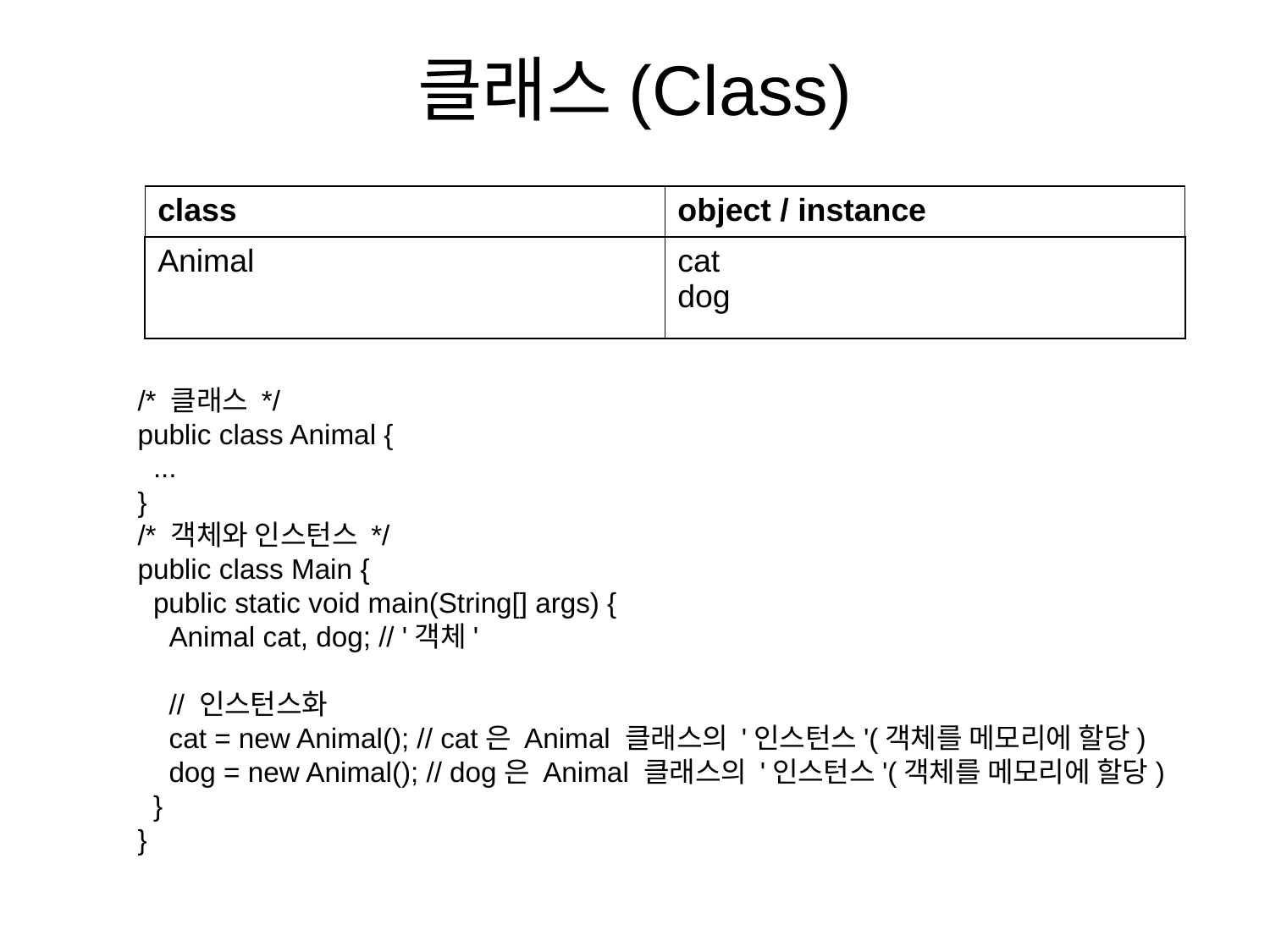

# 클래스(Class)
| class | object / instance |
| --- | --- |
| Animal | cat dog |
/* 클래스 */
public class Animal {
  ...
}
/* 객체와 인스턴스 */
public class Main {
  public static void main(String[] args) {
    Animal cat, dog; // '객체'

    // 인스턴스화
    cat = new Animal(); // cat은 Animal 클래스의 '인스턴스'(객체를 메모리에 할당)
    dog = new Animal(); // dog은 Animal 클래스의 '인스턴스'(객체를 메모리에 할당)
  }
}